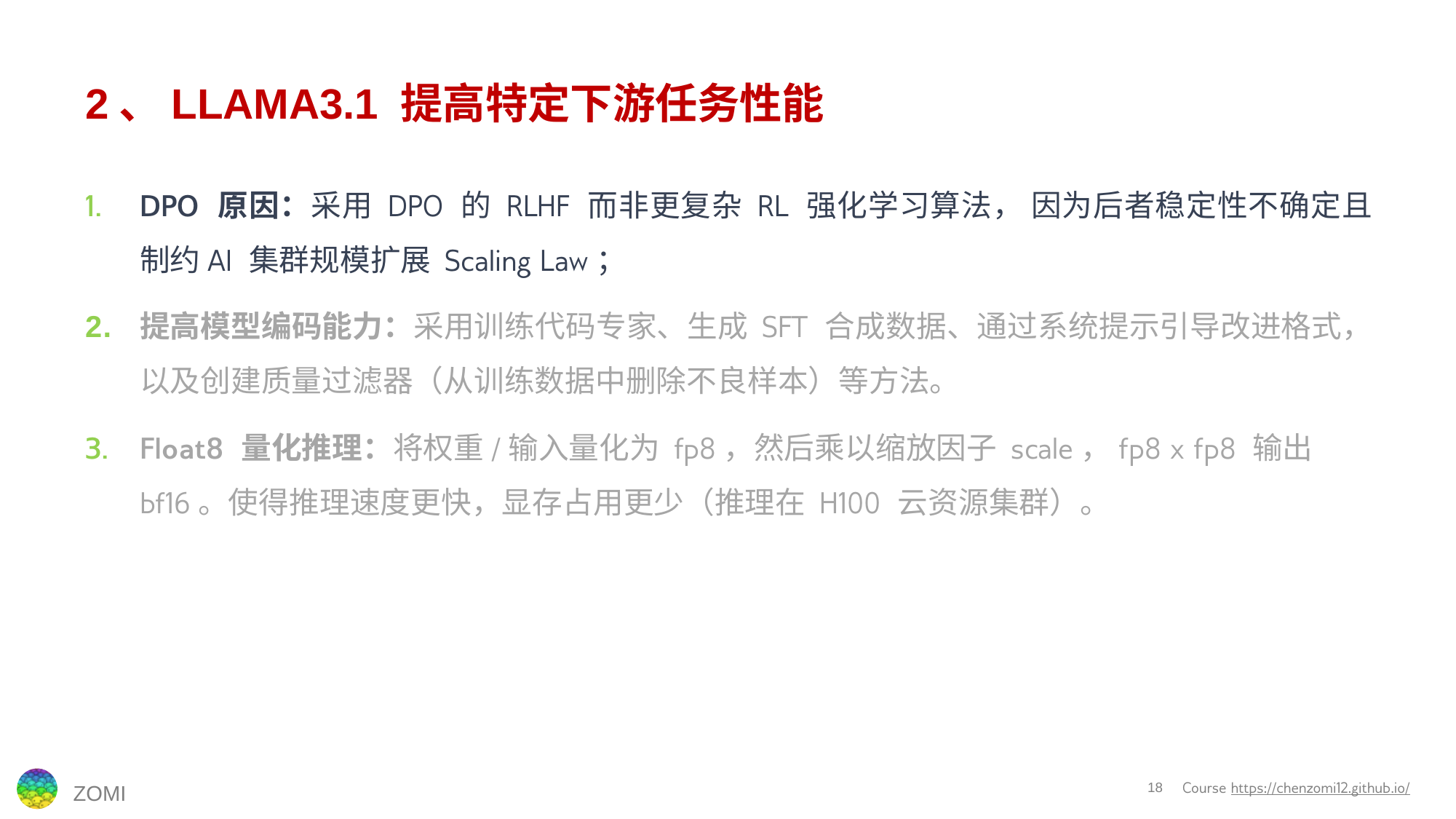

# 2、LLAMA3.1 提高特定下游任务性能
DPO 原因：采用 DPO 的 RLHF 而非更复杂 RL 强化学习算法， 因为后者稳定性不确定且制约AI 集群规模扩展 Scaling Law；
提高模型编码能力：采用训练代码专家、生成 SFT 合成数据、通过系统提示引导改进格式，以及创建质量过滤器（从训练数据中删除不良样本）等方法。
Float8 量化推理：将权重/输入量化为 fp8，然后乘以缩放因子 scale，fp8 x fp8 输出 bf16。使得推理速度更快，显存占用更少（推理在 H100 云资源集群）。